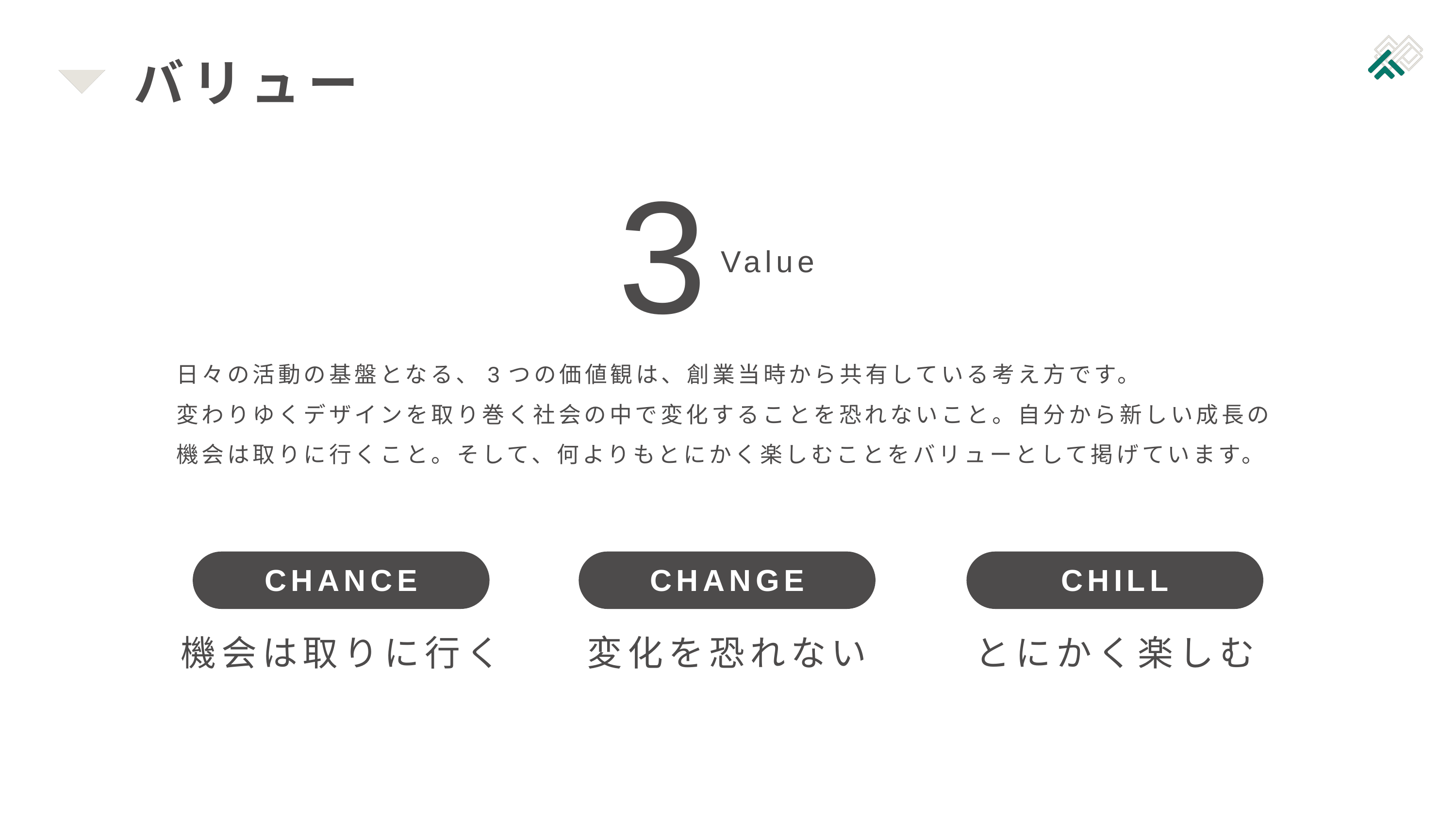

バリュー

3
Value
日々の活動の基盤となる、3つの価値観は、創業当時から共有している考え方です。
変わりゆくデザインを取り巻く社会の中で変化することを恐れないこと。自分から新しい成長の機会は取りに行くこと。そして、何よりもとにかく楽しむことをバリューとして掲げています。

CHANCE
CHANGE
CHILL
機会は取りに行く
変化を恐れない
とにかく楽しむ